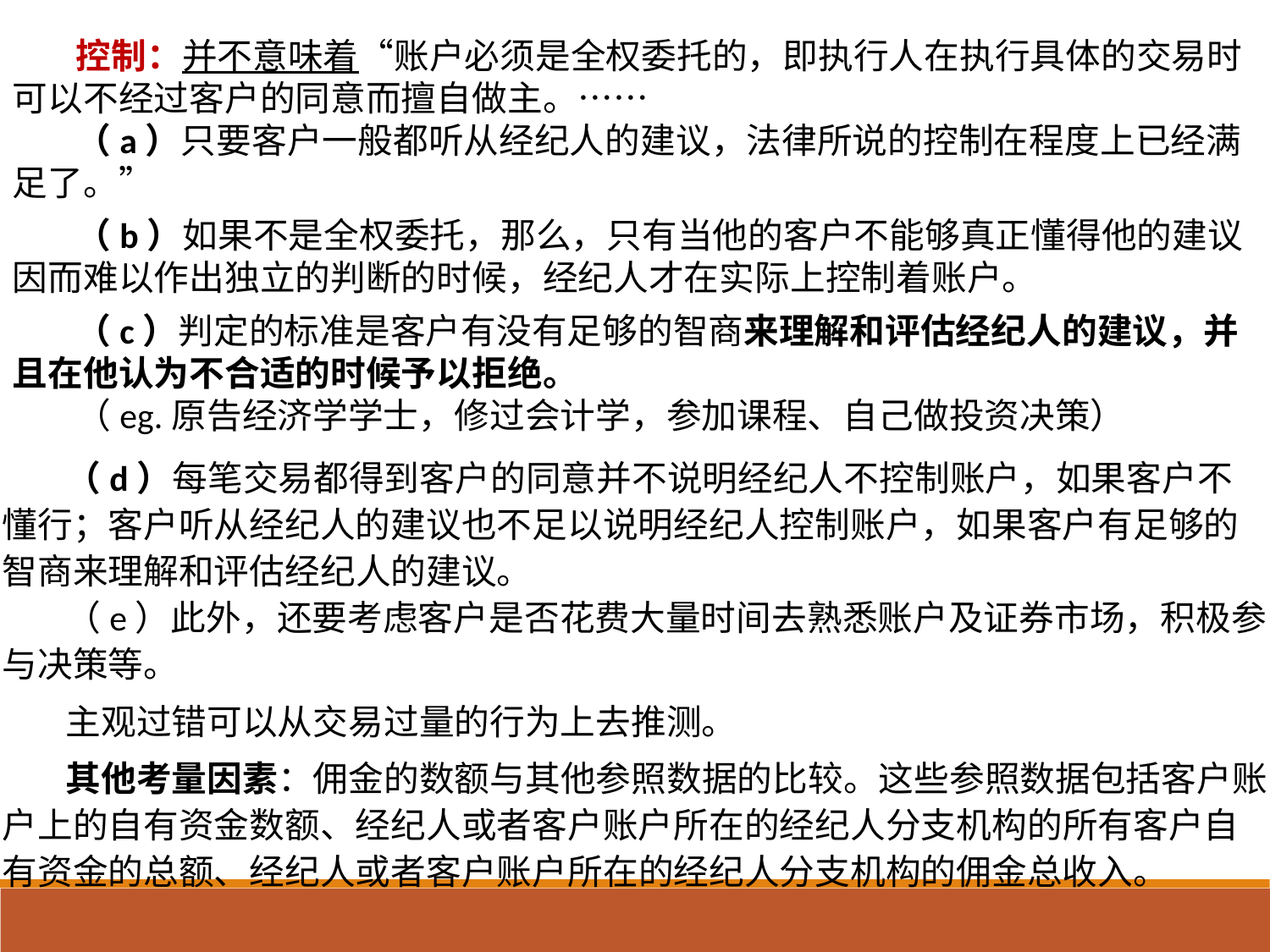

控制：并不意味着“账户必须是全权委托的，即执行人在执行具体的交易时可以不经过客户的同意而擅自做主。……
（a）只要客户一般都听从经纪人的建议，法律所说的控制在程度上已经满足了。”
（b）如果不是全权委托，那么，只有当他的客户不能够真正懂得他的建议因而难以作出独立的判断的时候，经纪人才在实际上控制着账户。
（c）判定的标准是客户有没有足够的智商来理解和评估经纪人的建议，并且在他认为不合适的时候予以拒绝。
（eg.原告经济学学士，修过会计学，参加课程、自己做投资决策）
（d）每笔交易都得到客户的同意并不说明经纪人不控制账户，如果客户不懂行；客户听从经纪人的建议也不足以说明经纪人控制账户，如果客户有足够的智商来理解和评估经纪人的建议。
（e）此外，还要考虑客户是否花费大量时间去熟悉账户及证券市场，积极参与决策等。
主观过错可以从交易过量的行为上去推测。
其他考量因素：佣金的数额与其他参照数据的比较。这些参照数据包括客户账户上的自有资金数额、经纪人或者客户账户所在的经纪人分支机构的所有客户自有资金的总额、经纪人或者客户账户所在的经纪人分支机构的佣金总收入。